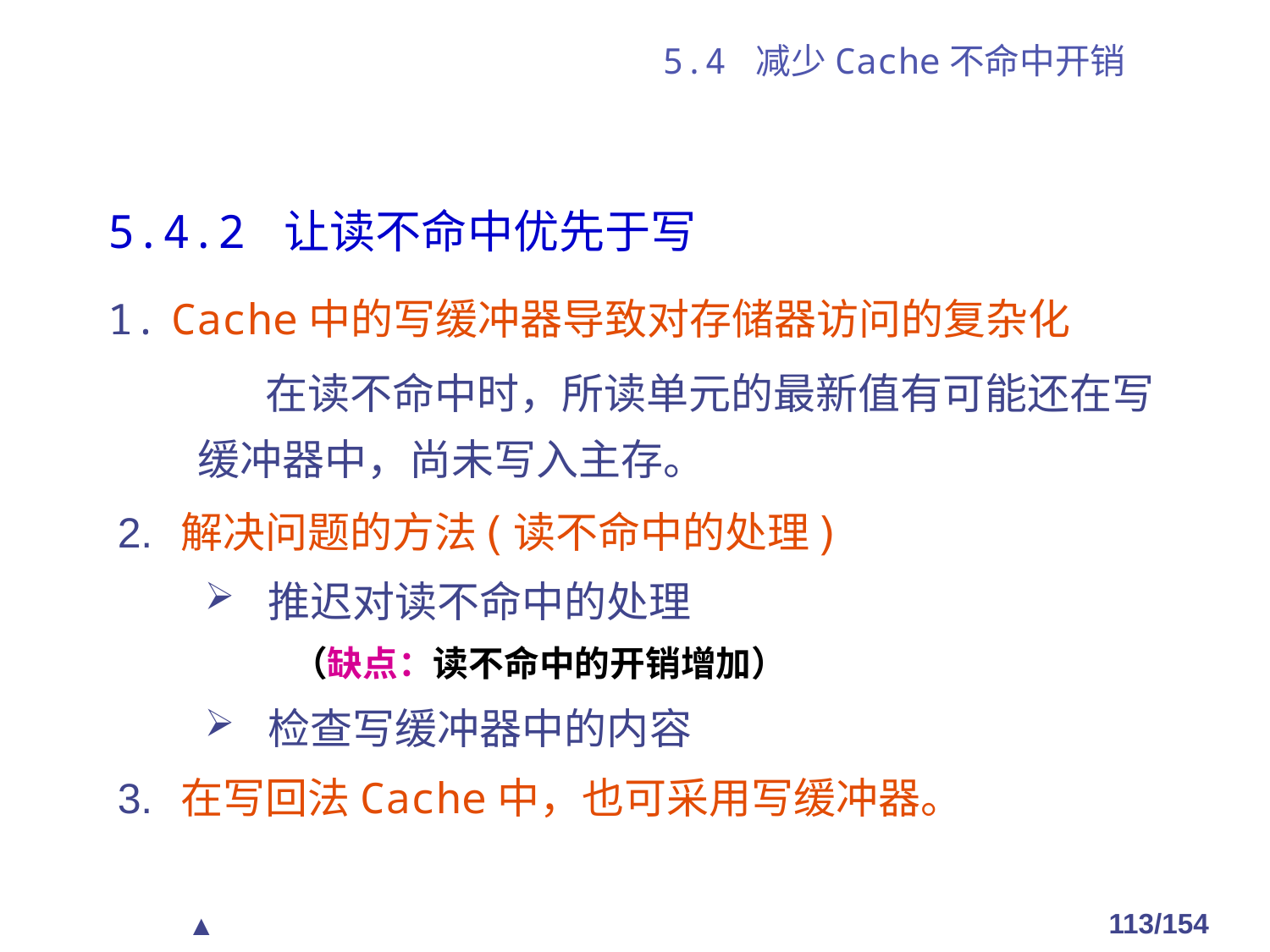

# 5.4 减少Cache不命中开销
5.4.2 让读不命中优先于写
Cache中的写缓冲器导致对存储器访问的复杂化
      在读不命中时，所读单元的最新值有可能还在写缓冲器中，尚未写入主存。
解决问题的方法(读不命中的处理)
推迟对读不命中的处理
（缺点：读不命中的开销增加）
检查写缓冲器中的内容
在写回法Cache中，也可采用写缓冲器。